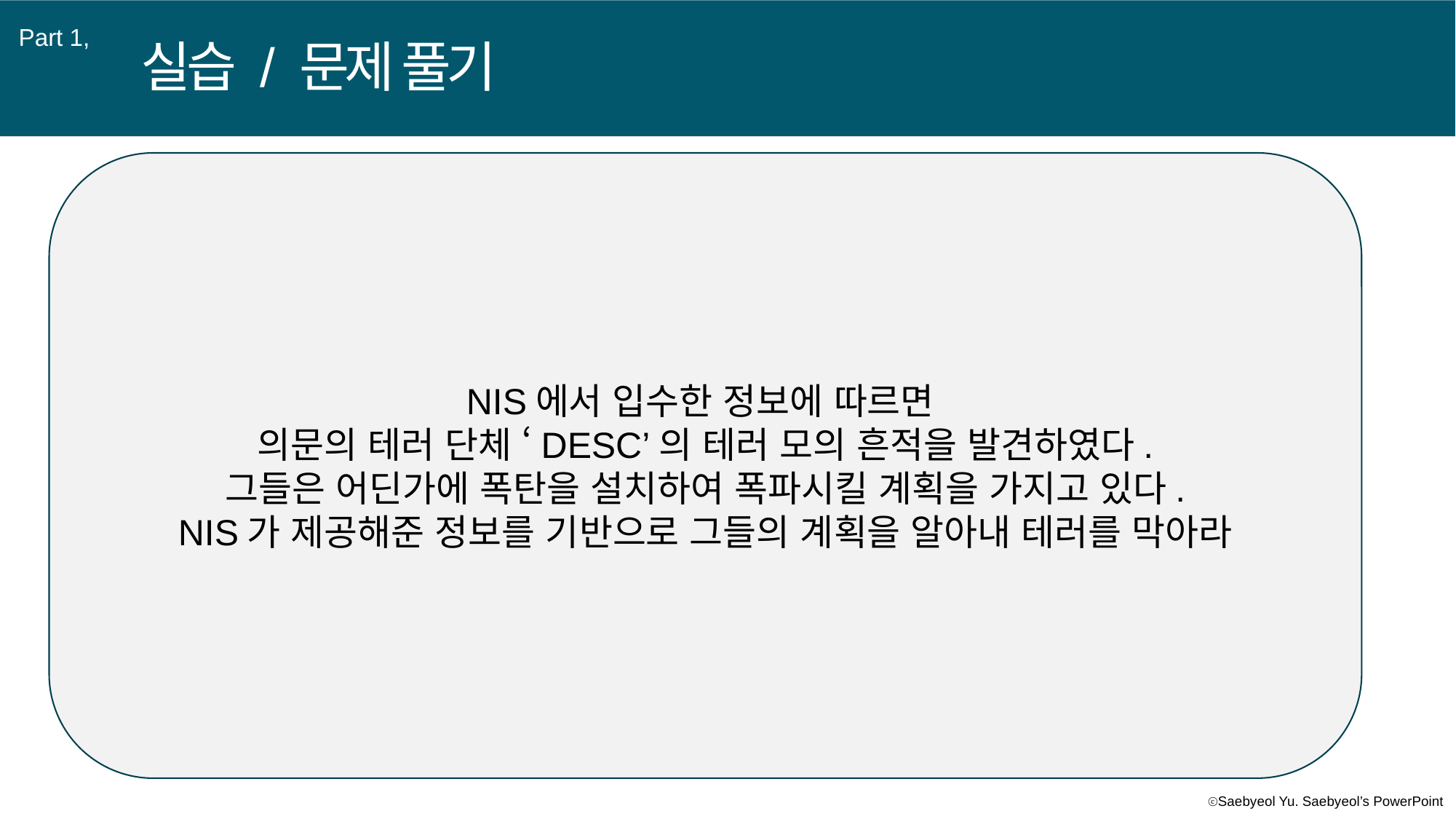

Part 1,
실습 / 문제 풀기
NIS에서 입수한 정보에 따르면
의문의 테러 단체 ‘DESC’의 테러 모의 흔적을 발견하였다.
그들은 어딘가에 폭탄을 설치하여 폭파시킬 계획을 가지고 있다.
NIS가 제공해준 정보를 기반으로 그들의 계획을 알아내 테러를 막아라